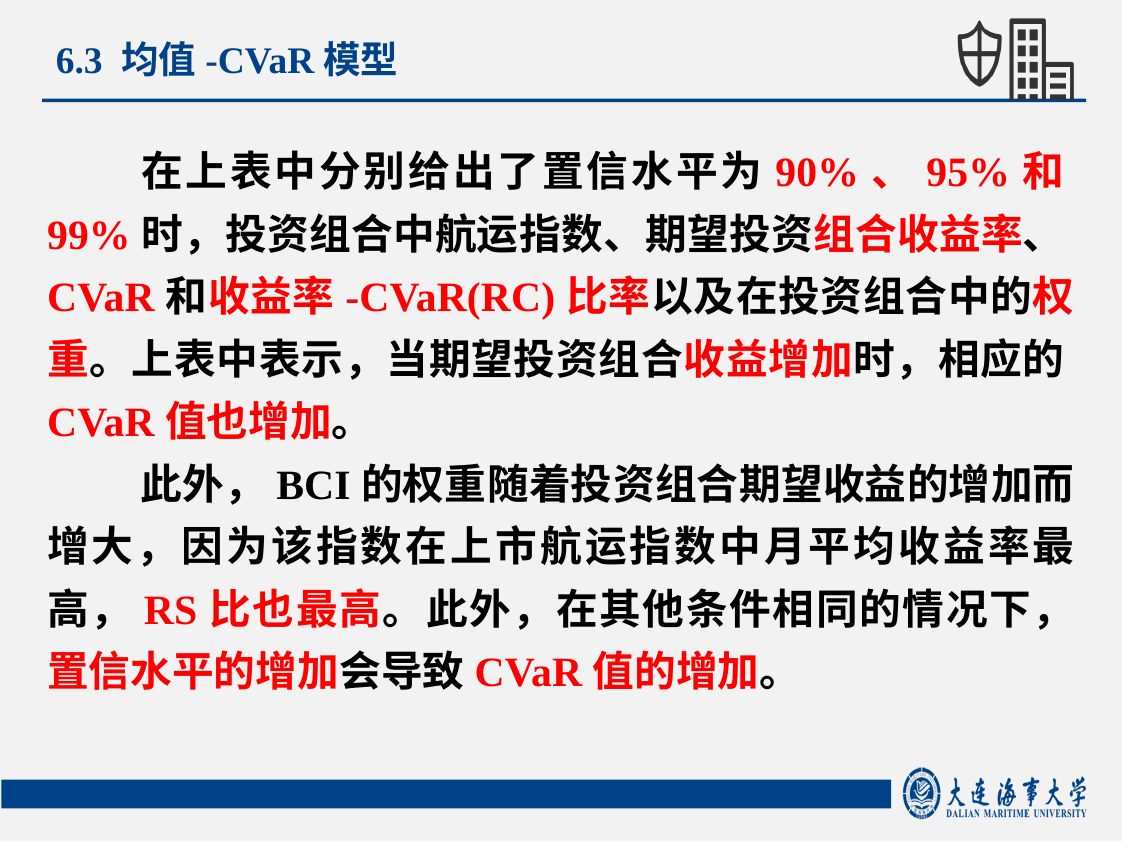

6.3 均值-CVaR模型
   在上表中分别给出了置信水平为90%、95%和99%时，投资组合中航运指数、期望投资组合收益率、CVaR和收益率-CVaR(RC)比率以及在投资组合中的权重。上表中表示，当期望投资组合收益增加时，相应的CVaR值也增加。
    此外，BCI的权重随着投资组合期望收益的增加而增大，因为该指数在上市航运指数中月平均收益率最高，RS比也最高。此外，在其他条件相同的情况下，置信水平的增加会导致CVaR值的增加。